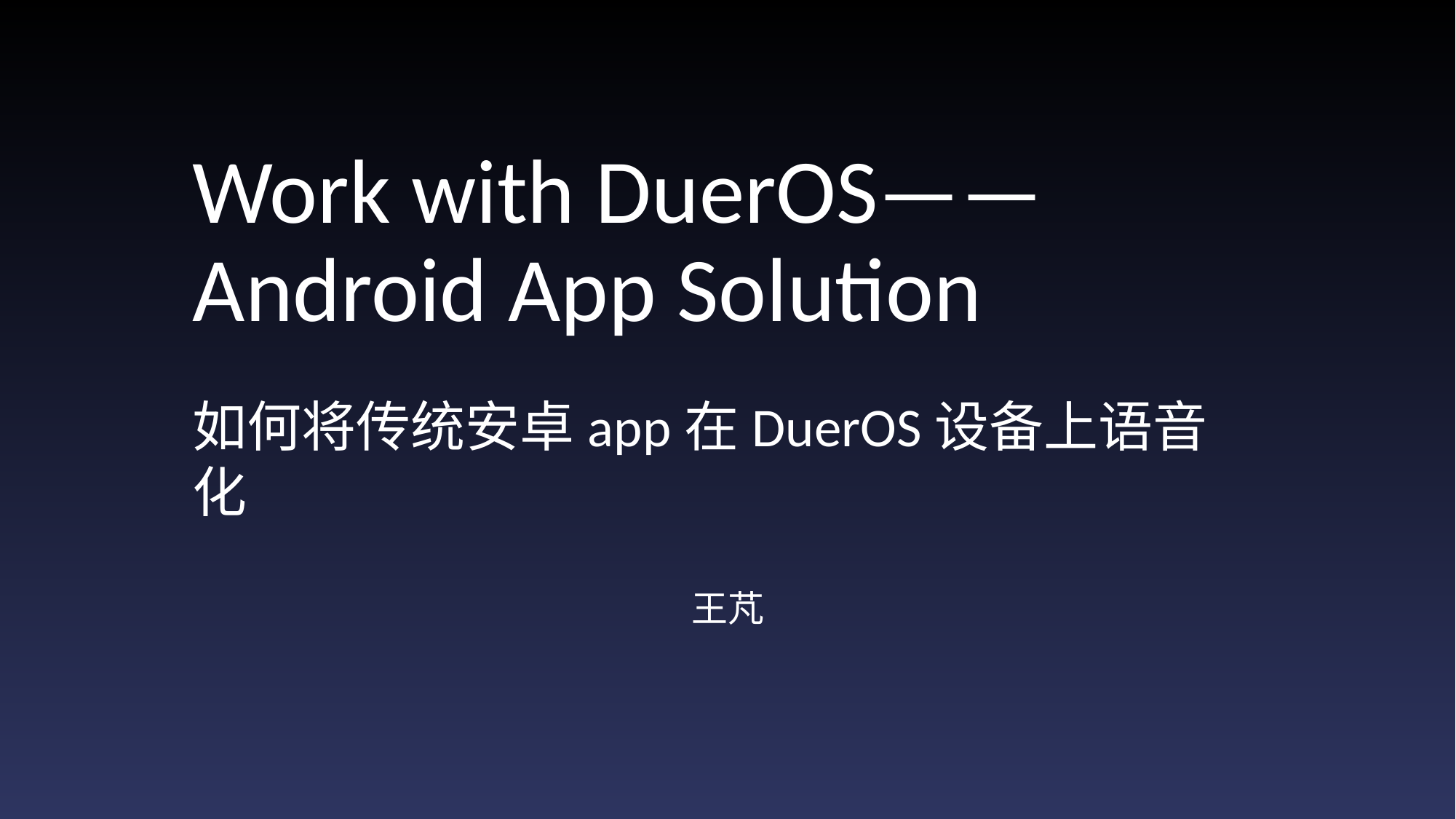

# Work with DuerOS——Android App Solution
如何将传统安卓app在DuerOS设备上语音化
王芃